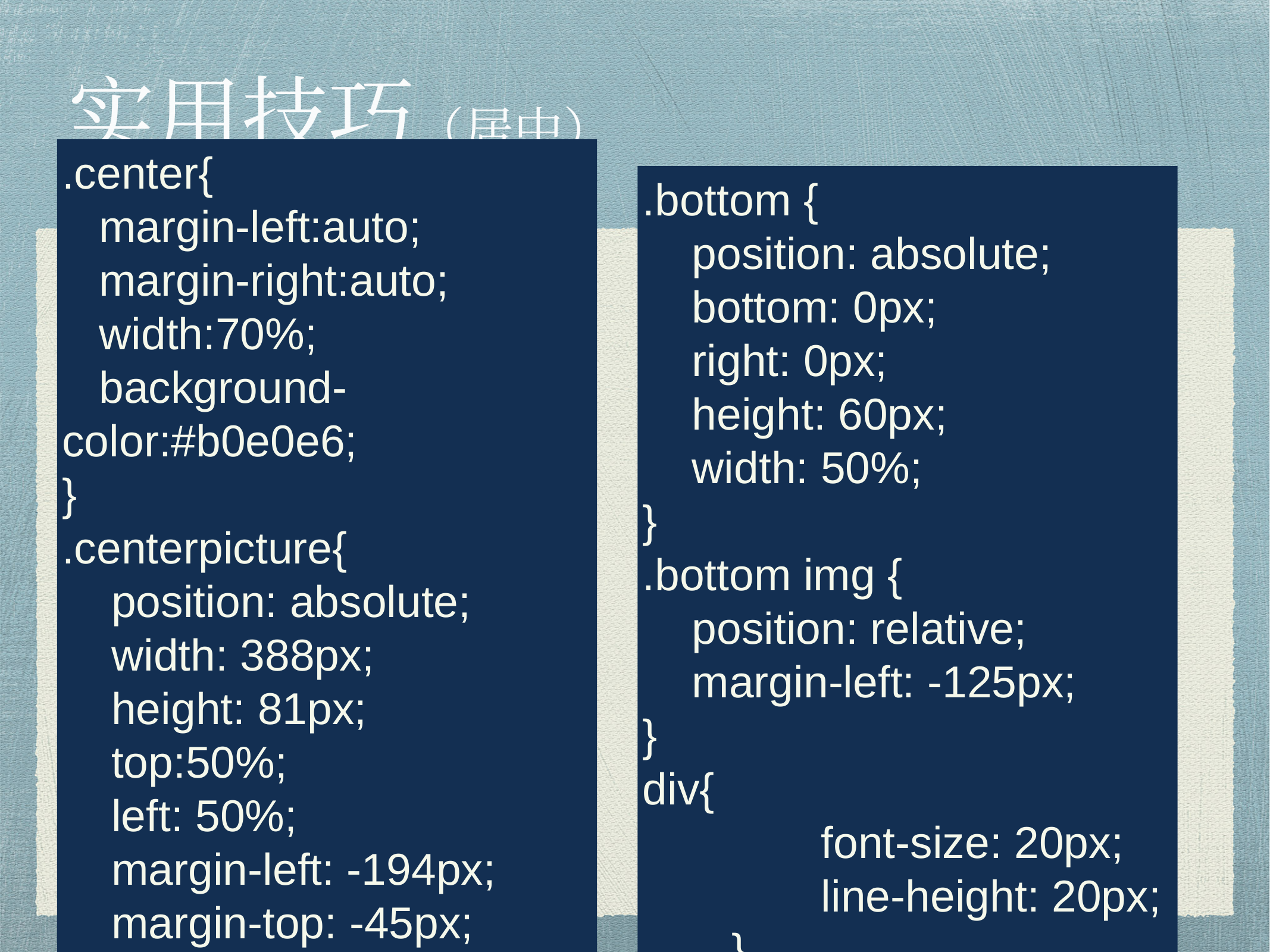

# 实用技巧（居中）
.center{
   margin-left:auto;
   margin-right:auto;
   width:70%;
   background-color:#b0e0e6;
}
.centerpicture{
    position: absolute;
    width: 388px;
    height: 81px;
    top:50%;
    left: 50%;
    margin-left: -194px;
    margin-top: -45px;
}
.bottom {
    position: absolute;
    bottom: 0px;
    right: 0px;
    height: 60px;
    width: 50%;
}
.bottom img {
    position: relative;
    margin-left: -125px;
}
div{
		font-size: 20px;
		line-height: 20px;
	}